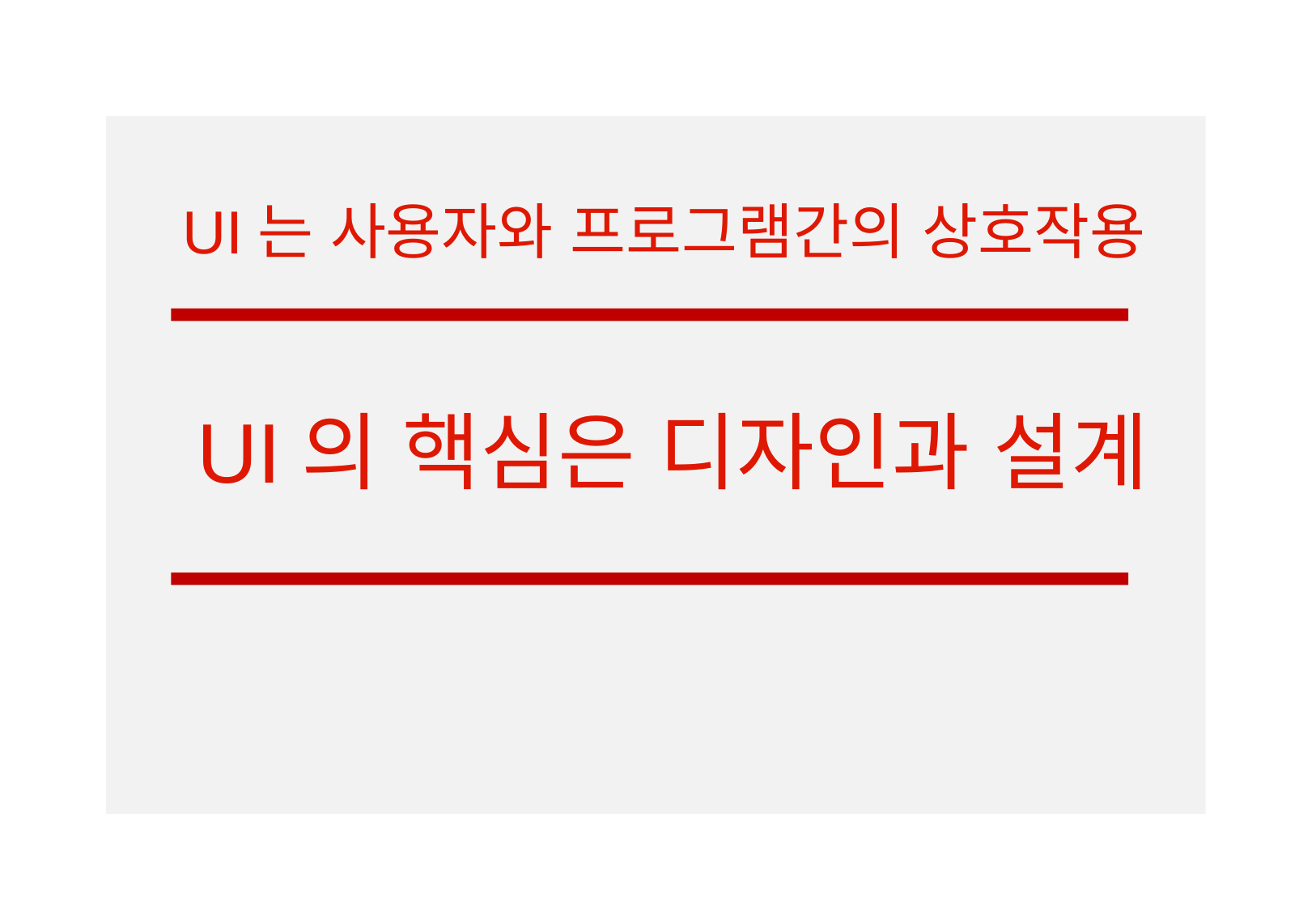

UI는 사용자와 프로그램간의 상호작용

      UI의 핵심은 디자인과 설계